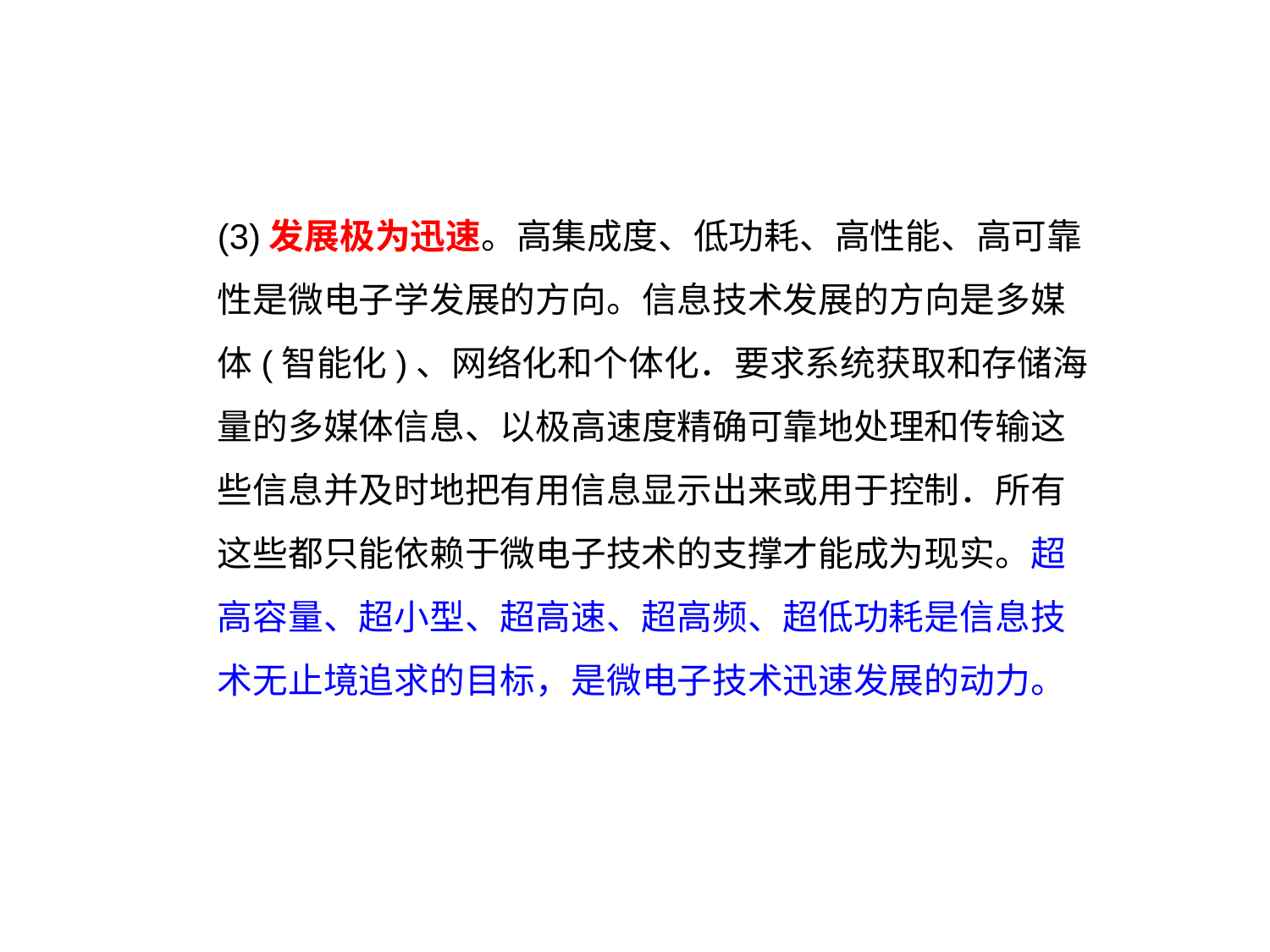

(3)发展极为迅速。高集成度、低功耗、高性能、高可靠性是微电子学发展的方向。信息技术发展的方向是多媒体(智能化)、网络化和个体化．要求系统获取和存储海量的多媒体信息、以极高速度精确可靠地处理和传输这些信息并及时地把有用信息显示出来或用于控制．所有这些都只能依赖于微电子技术的支撑才能成为现实。超高容量、超小型、超高速、超高频、超低功耗是信息技术无止境追求的目标，是微电子技术迅速发展的动力。

8